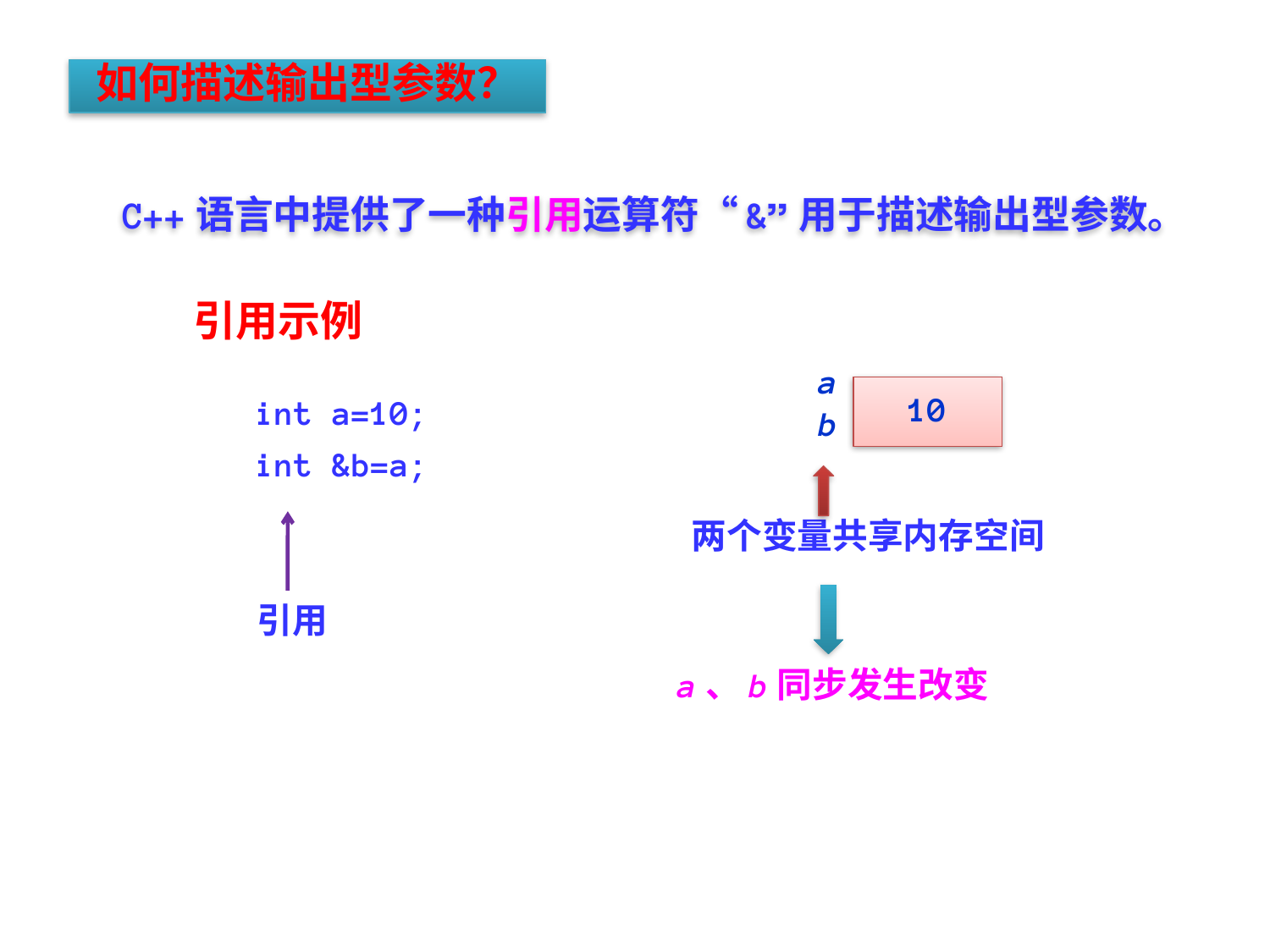

如何描述输出型参数？
C++语言中提供了一种引用运算符“&”用于描述输出型参数。
引用示例
a
10
int a=10;
int &b=a;
b

两个变量共享内存空间
引用

a、b同步发生改变